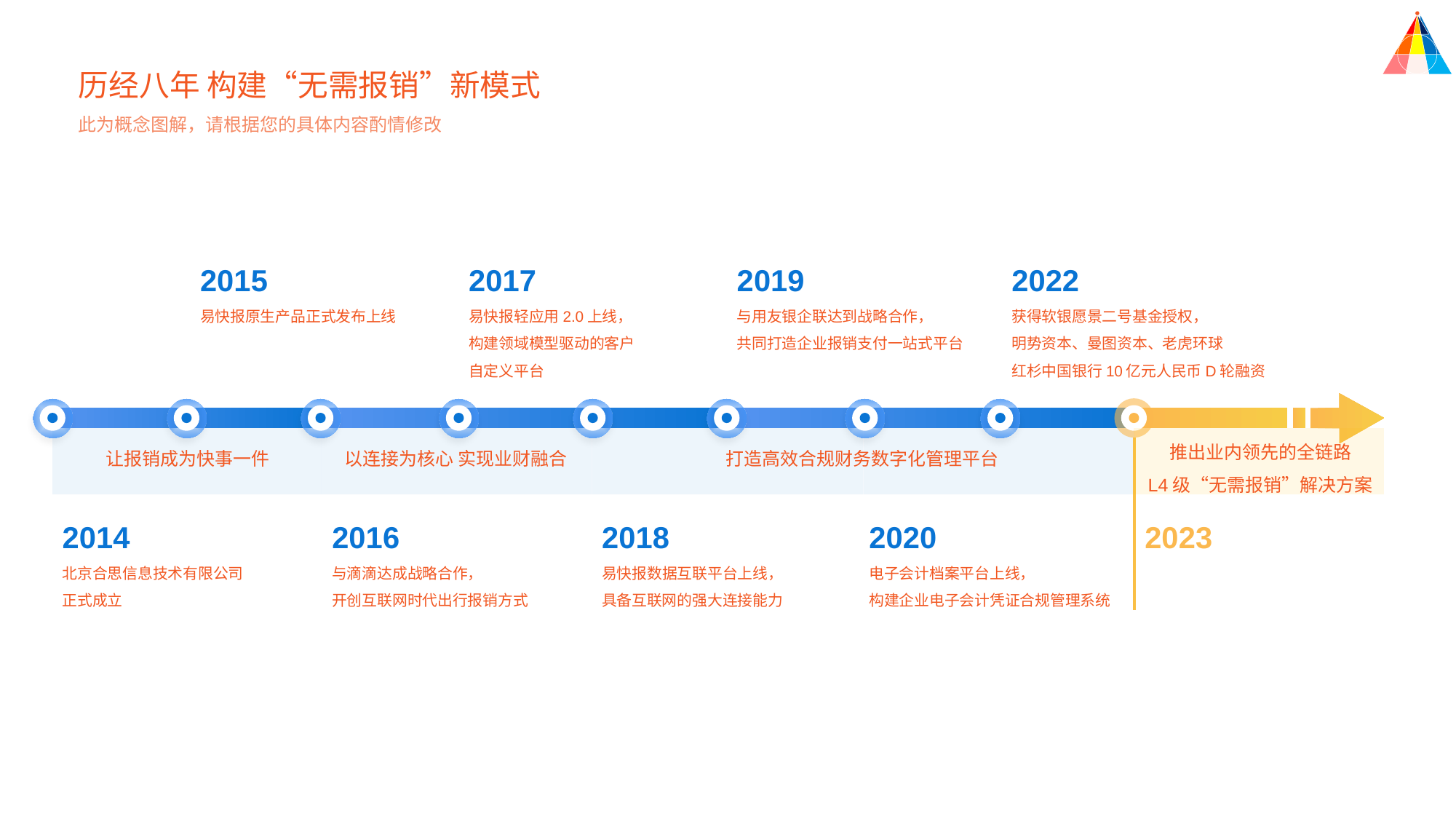

历经八年 构建“无需报销”新模式
此为概念图解，请根据您的具体内容酌情修改

2015
易快报原生产品正式发布上线
2017
易快报轻应用2.0上线，
构建领域模型驱动的客户
自定义平台
2019
与用友银企联达到战略合作，
共同打造企业报销支付一站式平台
2022
获得软银愿景二号基金授权，
明势资本、曼图资本、老虎环球
红杉中国银行10亿元人民币D轮融资

推出业内领先的全链路
L4级“无需报销”解决方案

让报销成为快事一件
以连接为核心 实现业财融合
打造高效合规财务数字化管理平台
2014
北京合思信息技术有限公司
正式成立
2016
与滴滴达成战略合作，
开创互联网时代出行报销方式
2018
易快报数据互联平台上线，
具备互联网的强大连接能力
2020
电子会计档案平台上线，
构建企业电子会计凭证合规管理系统
2023